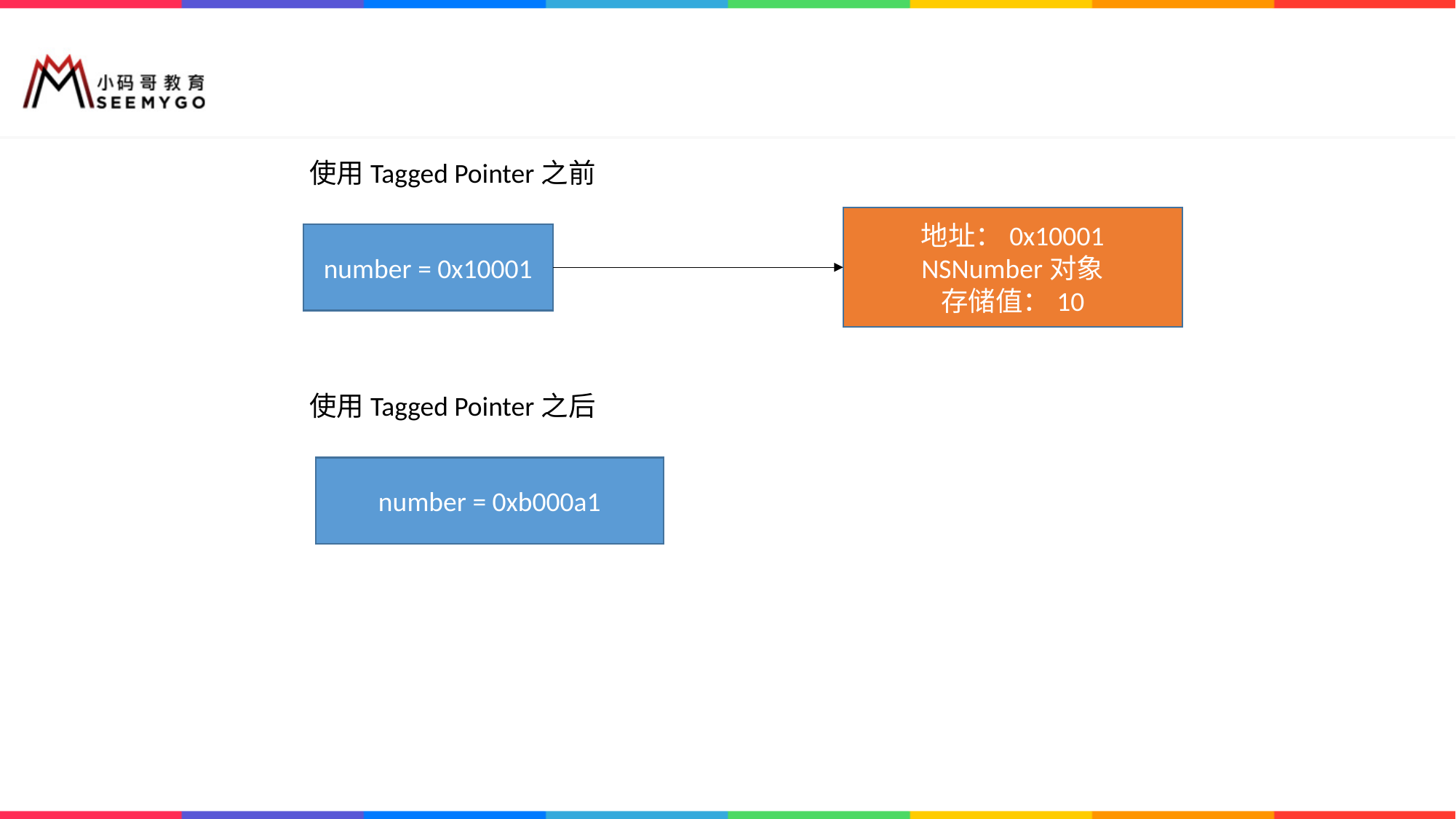

使用Tagged Pointer之前
地址：0x10001
NSNumber对象
存储值：10
number = 0x10001
使用Tagged Pointer之后
number = 0xb000a1